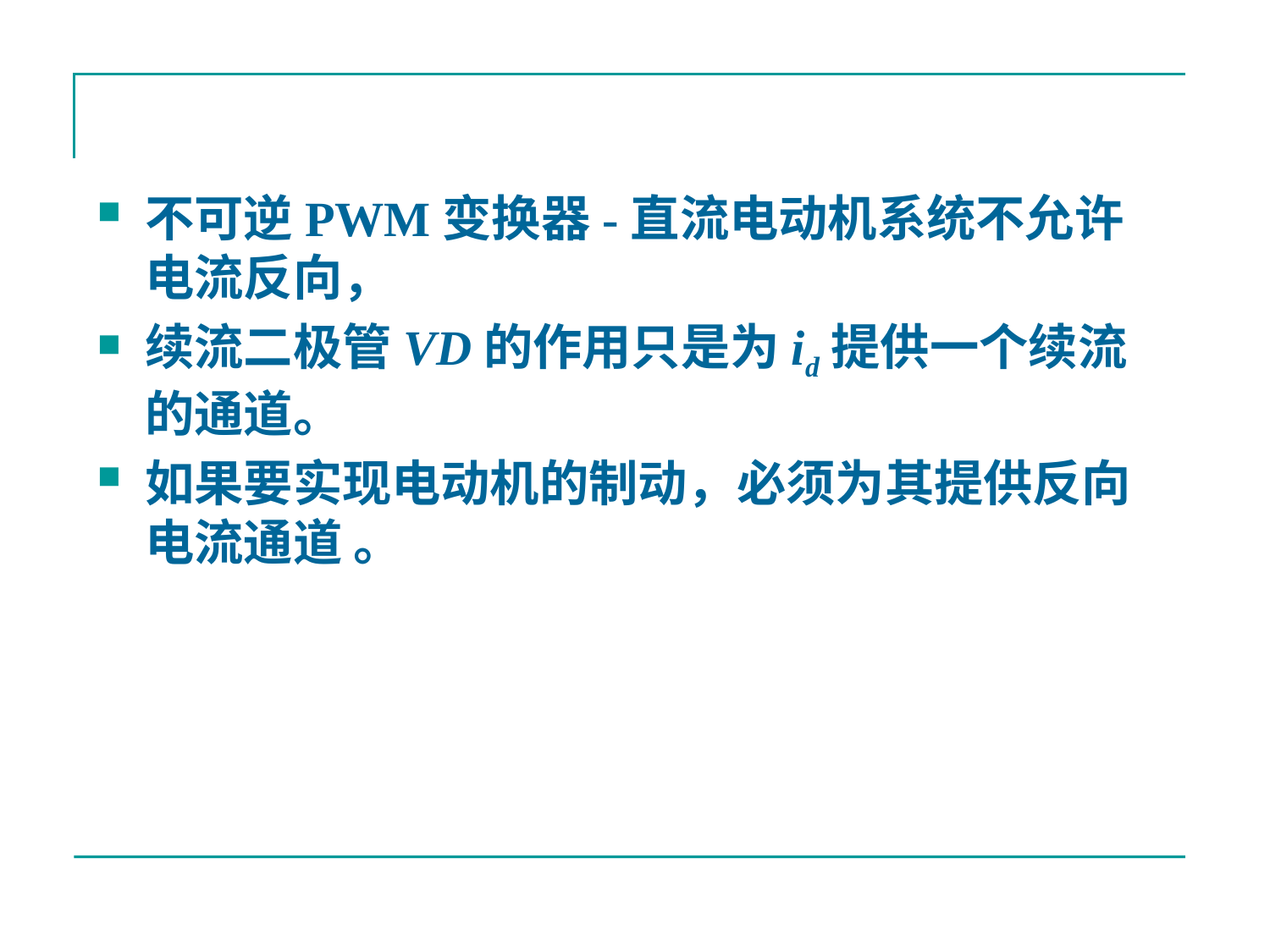

#
不可逆PWM变换器-直流电动机系统不允许电流反向，
续流二极管VD的作用只是为id提供一个续流的通道。
如果要实现电动机的制动，必须为其提供反向电流通道 。